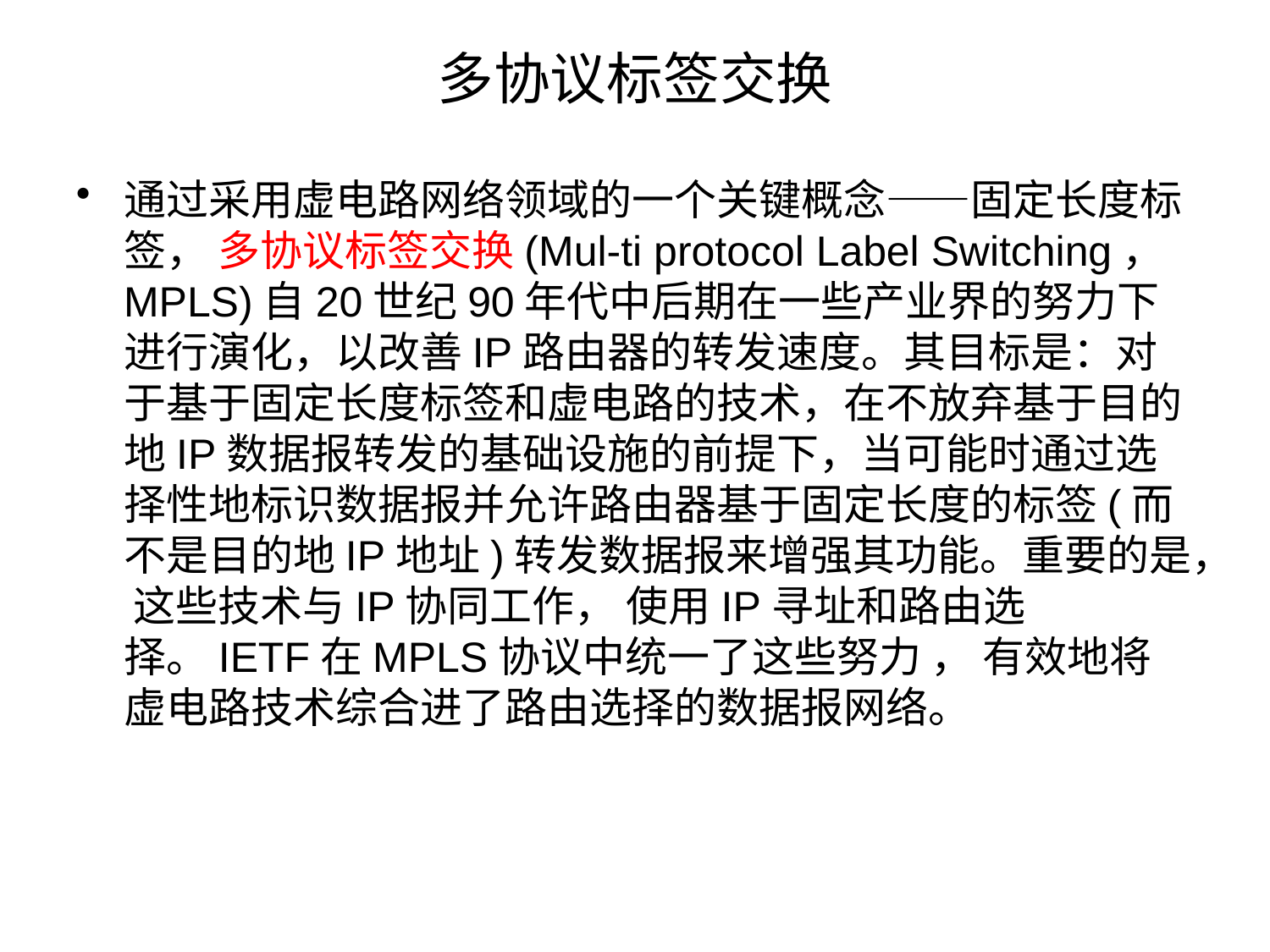

# 多协议标签交换
通过采用虚电路网络领域的一个关键概念——固定长度标签， 多协议标签交换(Mul-ti protocol Label Switching， MPLS)自20世纪90年代中后期在一些产业界的努力下进行演化，以改善IP路由器的转发速度。其目标是：对于基于固定长度标签和虚电路的技术，在不放弃基于目的地IP数据报转发的基础设施的前提下，当可能时通过选择性地标识数据报并允许路由器基于固定长度的标签(而不是目的地IP地址)转发数据报来增强其功能。重要的是， 这些技术与IP协同工作， 使用IP寻址和路由选择。IETF在MPLS协议中统一了这些努力 ， 有效地将虚电路技术综合进了路由选择的数据报网络。